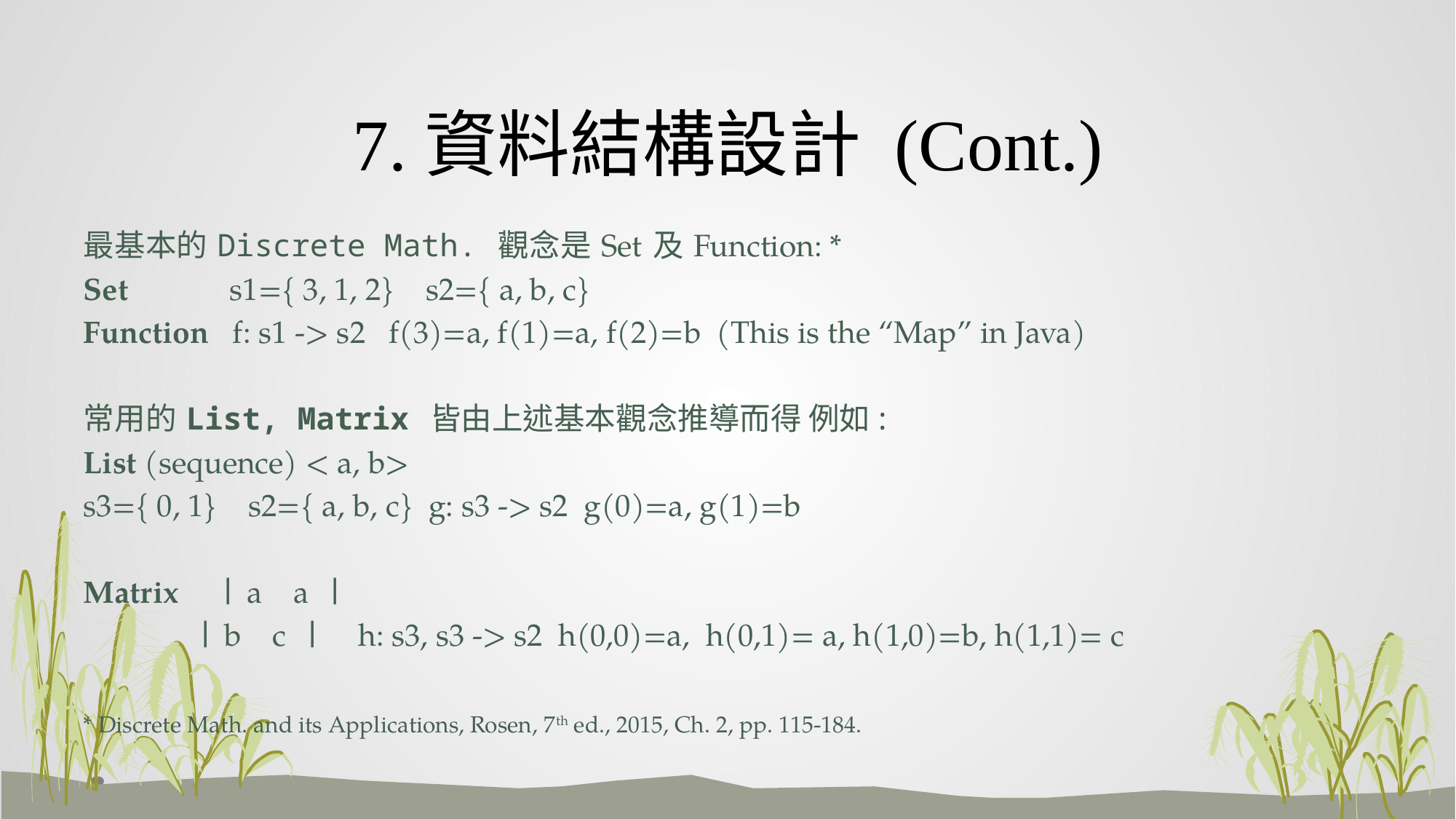

# 7.資料結構設計 (Cont.)
最基本的 Discrete Math. 觀念是 Set 及 Function: *
Set             s1={ 3, 1, 2}    s2={ a, b, c}
Function   f: s1 -> s2   f(3)=a, f(1)=a, f(2)=b  (This is the “Map” in Java)

常用的 List, Matrix 皆由上述基本觀念推導而得 例如:
List (sequence) < a, b>
s3={ 0, 1}    s2={ a, b, c}  g: s3 -> s2  g(0)=a, g(1)=b

Matrix    〡a    a 〡
               〡b    c 〡    h: s3, s3 -> s2  h(0,0)=a,  h(0,1)= a, h(1,0)=b, h(1,1)= c

* Discrete Math. and its Applications, Rosen, 7th ed., 2015, Ch. 2, pp. 115-184.